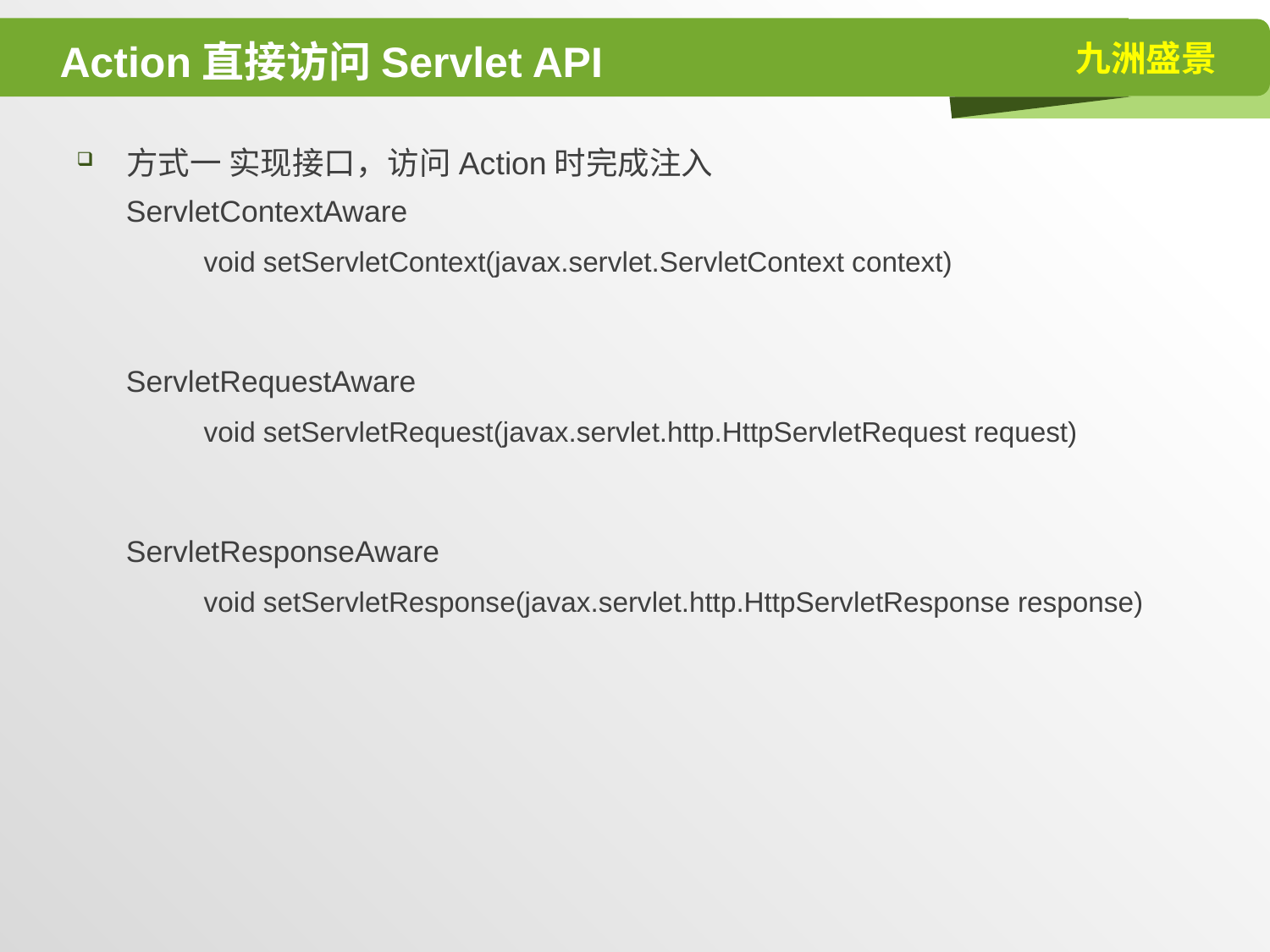

# Action直接访问Servlet API
方式一 实现接口，访问Action时完成注入
ServletContextAware
void setServletContext(javax.servlet.ServletContext context)

ServletRequestAware
void setServletRequest(javax.servlet.http.HttpServletRequest request)

ServletResponseAware
void setServletResponse(javax.servlet.http.HttpServletResponse response)